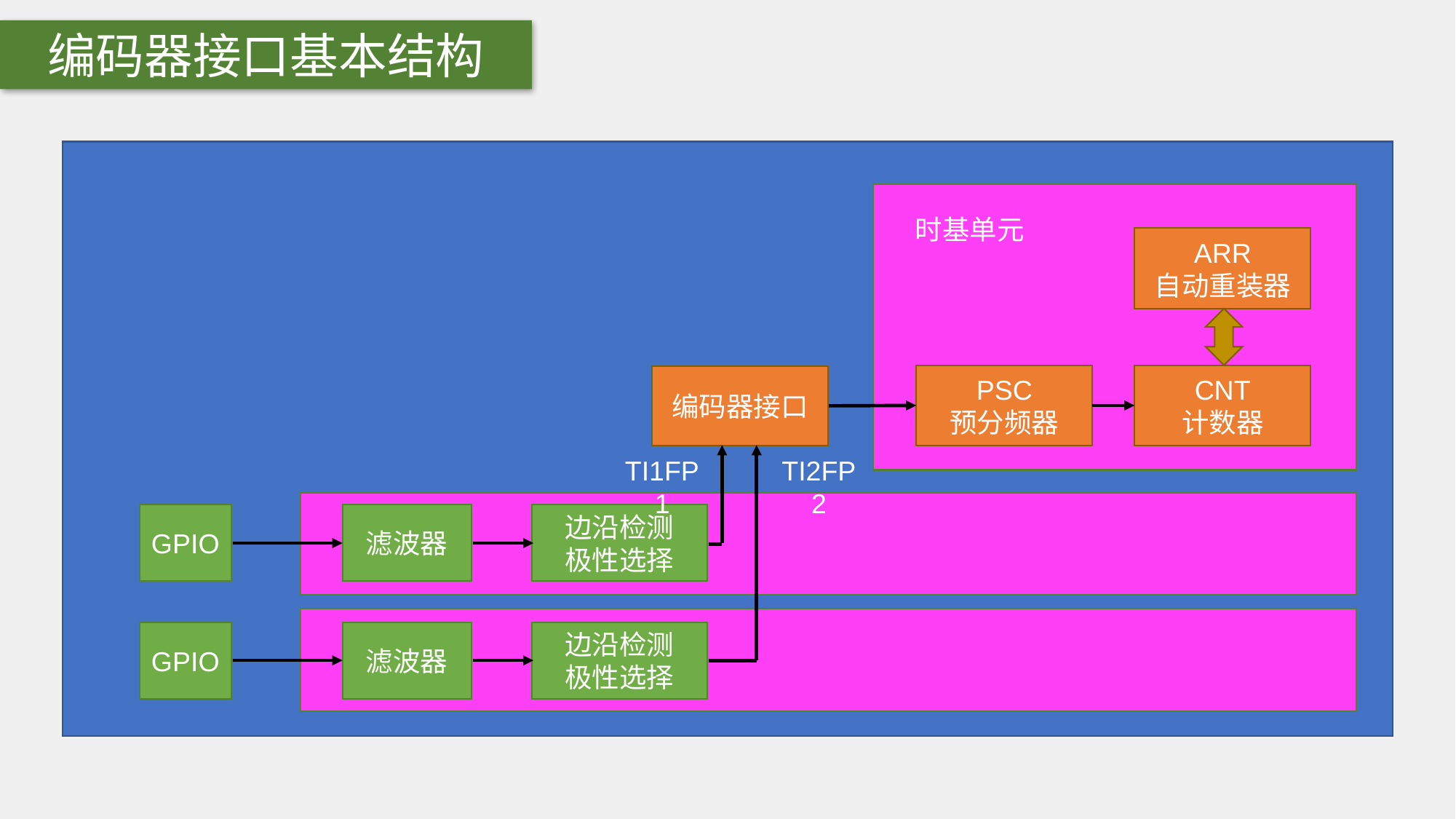

编码器接口基本结构

    时基单元

ARR
自动重装器

CNT
计数器
PSC
预分频器
编码器接口
TI1FP1
TI2FP2

GPIO
滤波器
边沿检测
极性选择

GPIO
滤波器
边沿检测
极性选择